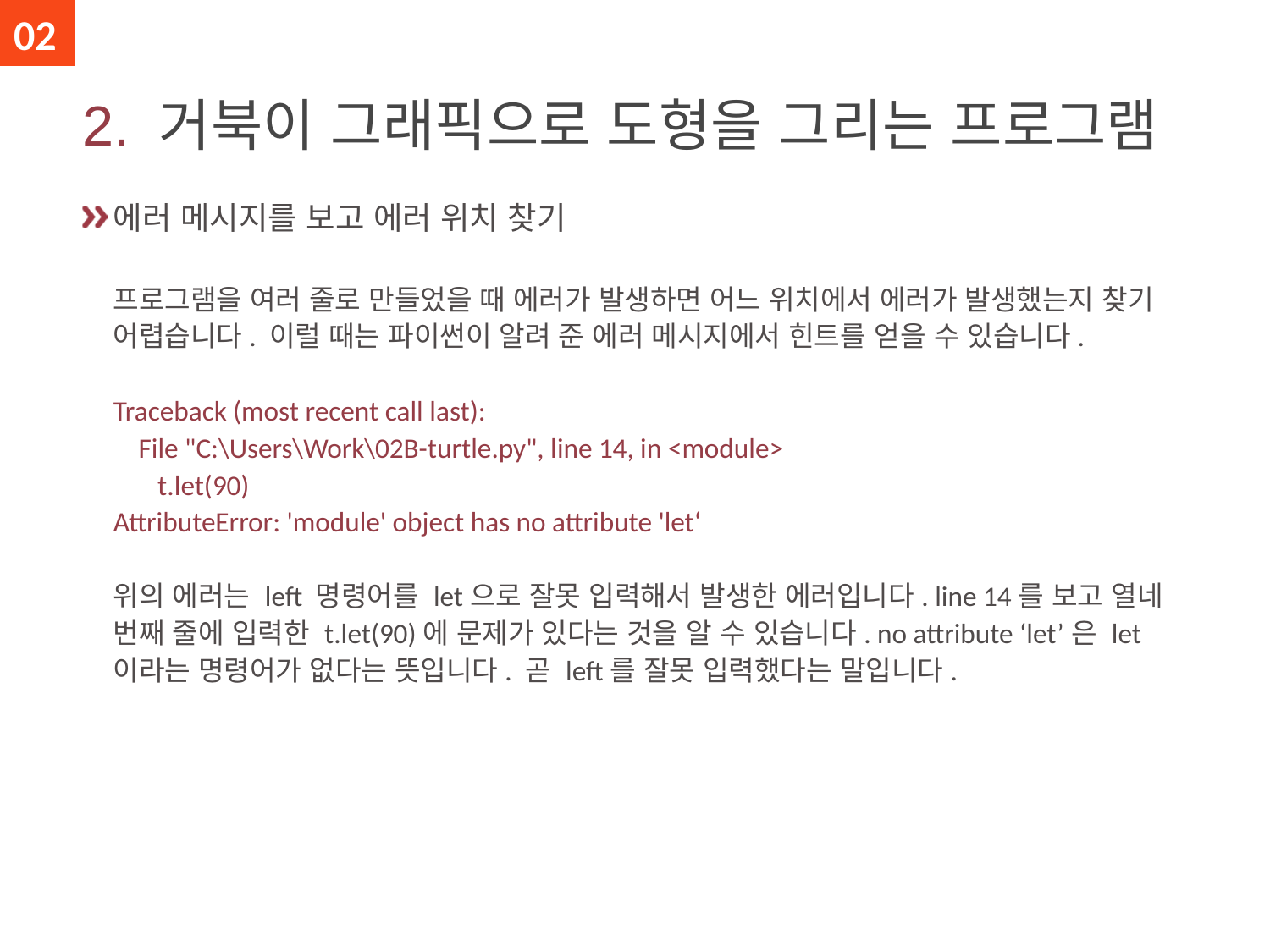

02
# 2. 거북이 그래픽으로 도형을 그리는 프로그램
에러 메시지를 보고 에러 위치 찾기
프로그램을 여러 줄로 만들었을 때 에러가 발생하면 어느 위치에서 에러가 발생했는지 찾기 어렵습니다. 이럴 때는 파이썬이 알려 준 에러 메시지에서 힌트를 얻을 수 있습니다.
Traceback (most recent call last):
    File "C:\Users\Work\02B-turtle.py", line 14, in <module>
       t.let(90)
AttributeError: 'module' object has no attribute 'let‘
위의 에러는 left 명령어를 let으로 잘못 입력해서 발생한 에러입니다. line 14를 보고 열네 번째 줄에 입력한 t.let(90)에 문제가 있다는 것을 알 수 있습니다. no attribute ‘let’은 let이라는 명령어가 없다는 뜻입니다. 곧 left를 잘못 입력했다는 말입니다.